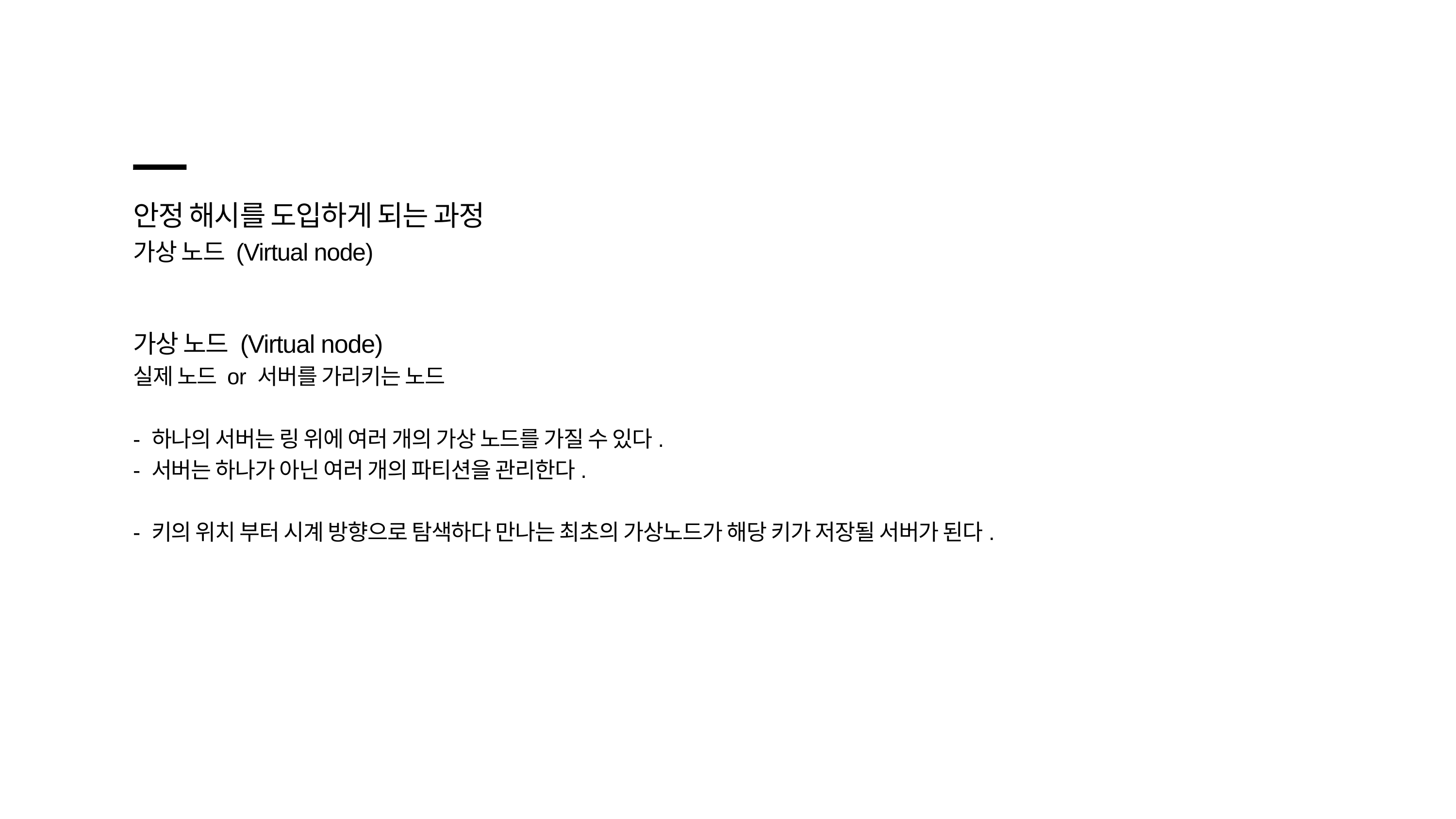

안정 해시를 도입하게 되는 과정
가상 노드 (Virtual node)
가상 노드 (Virtual node)
실제 노드 or 서버를 가리키는 노드

- 하나의 서버는 링 위에 여러 개의 가상 노드를 가질 수 있다.
- 서버는 하나가 아닌 여러 개의 파티션을 관리한다.

- 키의 위치 부터 시계 방향으로 탐색하다 만나는 최초의 가상노드가 해당 키가 저장될 서버가 된다.